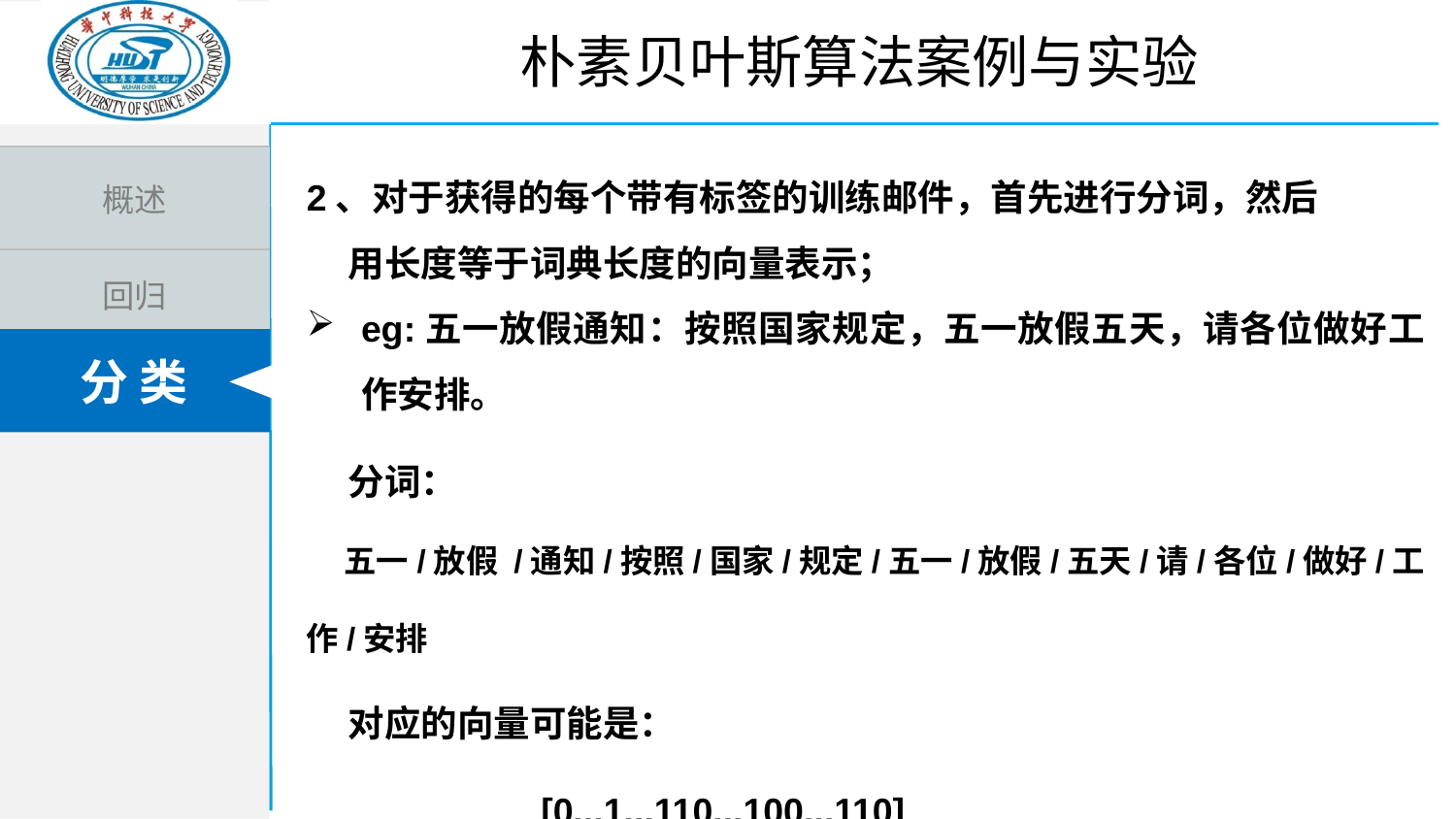

朴素贝叶斯算法案例与实验
2、对于获得的每个带有标签的训练邮件，首先进行分词，然后
    用长度等于词典长度的向量表示；
eg:五一放假通知：按照国家规定，五一放假五天，请各位做好工作安排。
    分词：
    五一/放假 /通知/按照/国家/规定/五一/放假/五天/请/各位/做好/工作/安排
    对应的向量可能是：
                       [0...1...110...100...110]